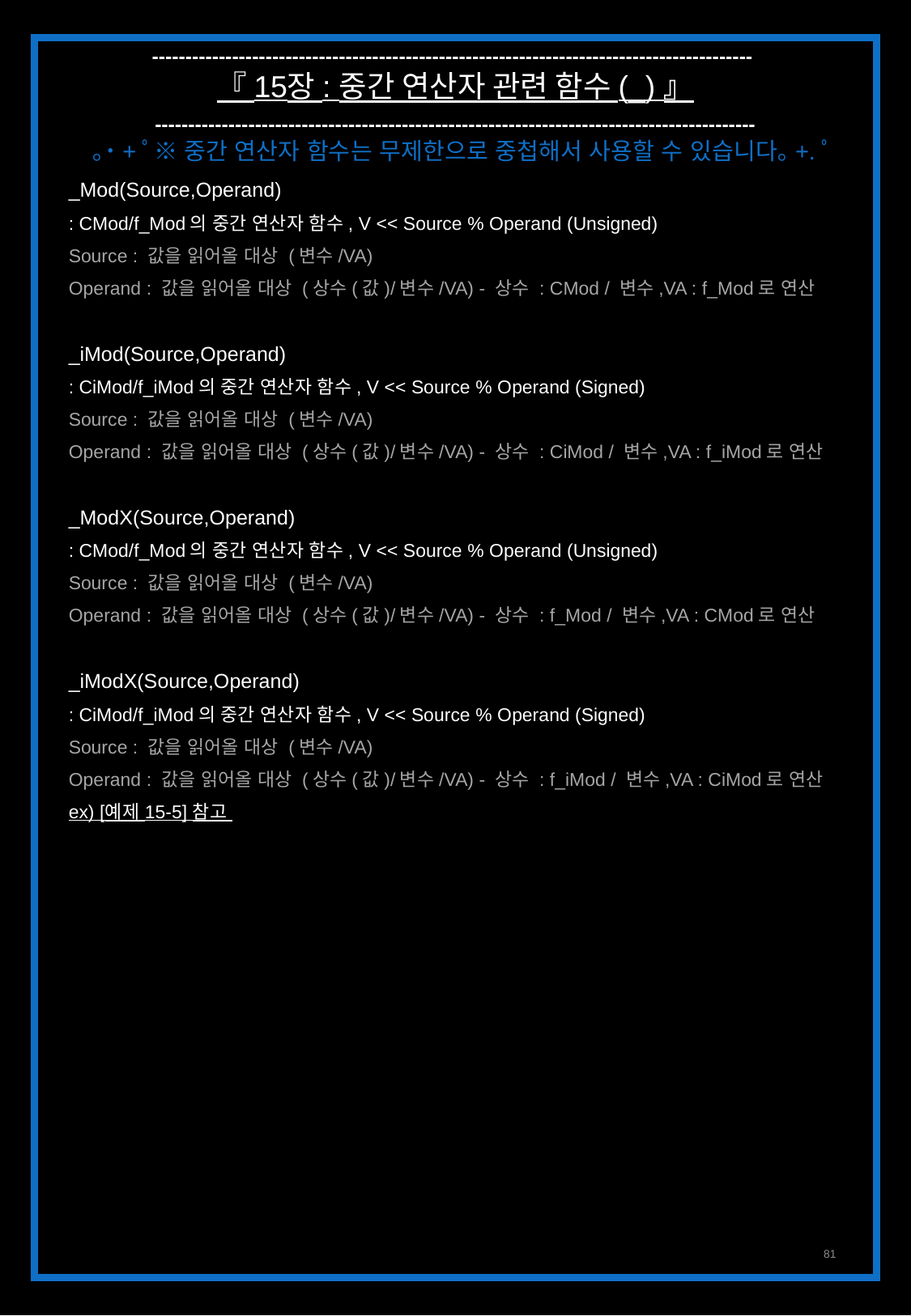

------------------------------------------------------------------------------------------
『 15장 : 중간 연산자 관련 함수 (_) 』
------------------------------------------------------------------------------------------

｡˙+ﾟ※ 중간 연산자 함수는 무제한으로 중첩해서 사용할 수 있습니다｡+.ﾟ
_Mod(Source,Operand)
: CMod/f_Mod의 중간 연산자 함수, V << Source % Operand (Unsigned)
Source : 값을 읽어올 대상 (변수/VA)
Operand : 값을 읽어올 대상 (상수(값)/변수/VA) - 상수 : CMod / 변수,VA : f_Mod로 연산

_iMod(Source,Operand)
: CiMod/f_iMod의 중간 연산자 함수, V << Source % Operand (Signed)
Source : 값을 읽어올 대상 (변수/VA)
Operand : 값을 읽어올 대상 (상수(값)/변수/VA) - 상수 : CiMod / 변수,VA : f_iMod로 연산

_ModX(Source,Operand)
: CMod/f_Mod의 중간 연산자 함수, V << Source % Operand (Unsigned)
Source : 값을 읽어올 대상 (변수/VA)
Operand : 값을 읽어올 대상 (상수(값)/변수/VA) - 상수 : f_Mod / 변수,VA : CMod로 연산

_iModX(Source,Operand)
: CiMod/f_iMod의 중간 연산자 함수, V << Source % Operand (Signed)
Source : 값을 읽어올 대상 (변수/VA)
Operand : 값을 읽어올 대상 (상수(값)/변수/VA) - 상수 : f_iMod / 변수,VA : CiMod로 연산
ex) [예제 15-5] 참고
81